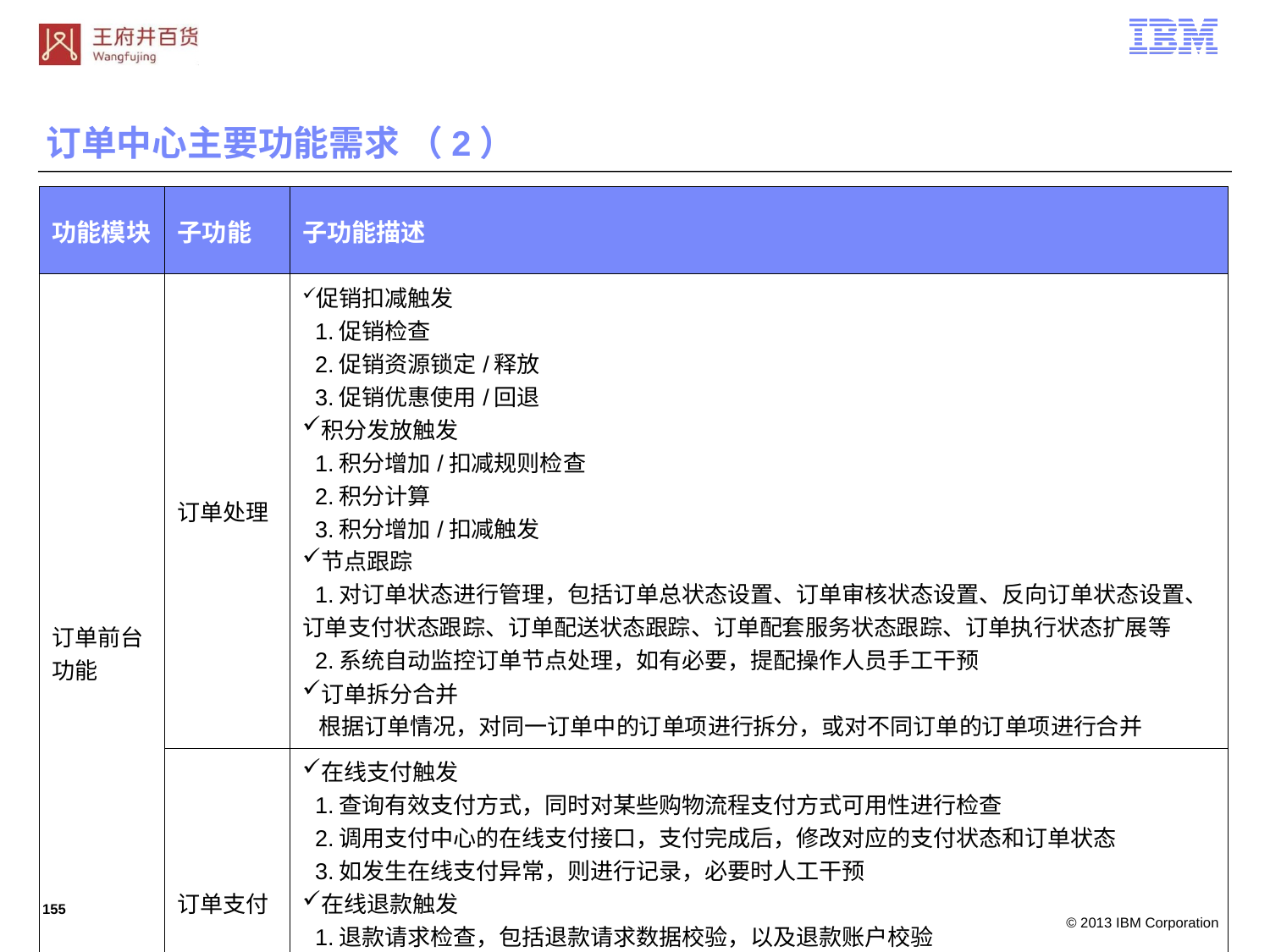

订单中心主要功能需求 （2）
| 功能模块 | 子功能 | 子功能描述 |
| --- | --- | --- |
| 订单前台功能 | 订单处理 | 促销扣减触发 1.促销检查 2.促销资源锁定/释放 3.促销优惠使用/回退 积分发放触发 1.积分增加/扣减规则检查 2.积分计算 3.积分增加/扣减触发 节点跟踪 1.对订单状态进行管理，包括订单总状态设置、订单审核状态设置、反向订单状态设置、订单支付状态跟踪、订单配送状态跟踪、订单配套服务状态跟踪、订单执行状态扩展等 2.系统自动监控订单节点处理，如有必要，提配操作人员手工干预 订单拆分合并 根据订单情况，对同一订单中的订单项进行拆分，或对不同订单的订单项进行合并 |
|  | 订单支付 | 在线支付触发 1.查询有效支付方式，同时对某些购物流程支付方式可用性进行检查 2.调用支付中心的在线支付接口，支付完成后，修改对应的支付状态和订单状态 3.如发生在线支付异常，则进行记录，必要时人工干预 在线退款触发 1.退款请求检查，包括退款请求数据校验，以及退款账户校验 2.退款处理触发，直接调用支付中心的退款接口，退款完成后，修改对应的支付状态和订单状态 3.如发生在线退款异常，则进行记录，必要时人工干预 |
155